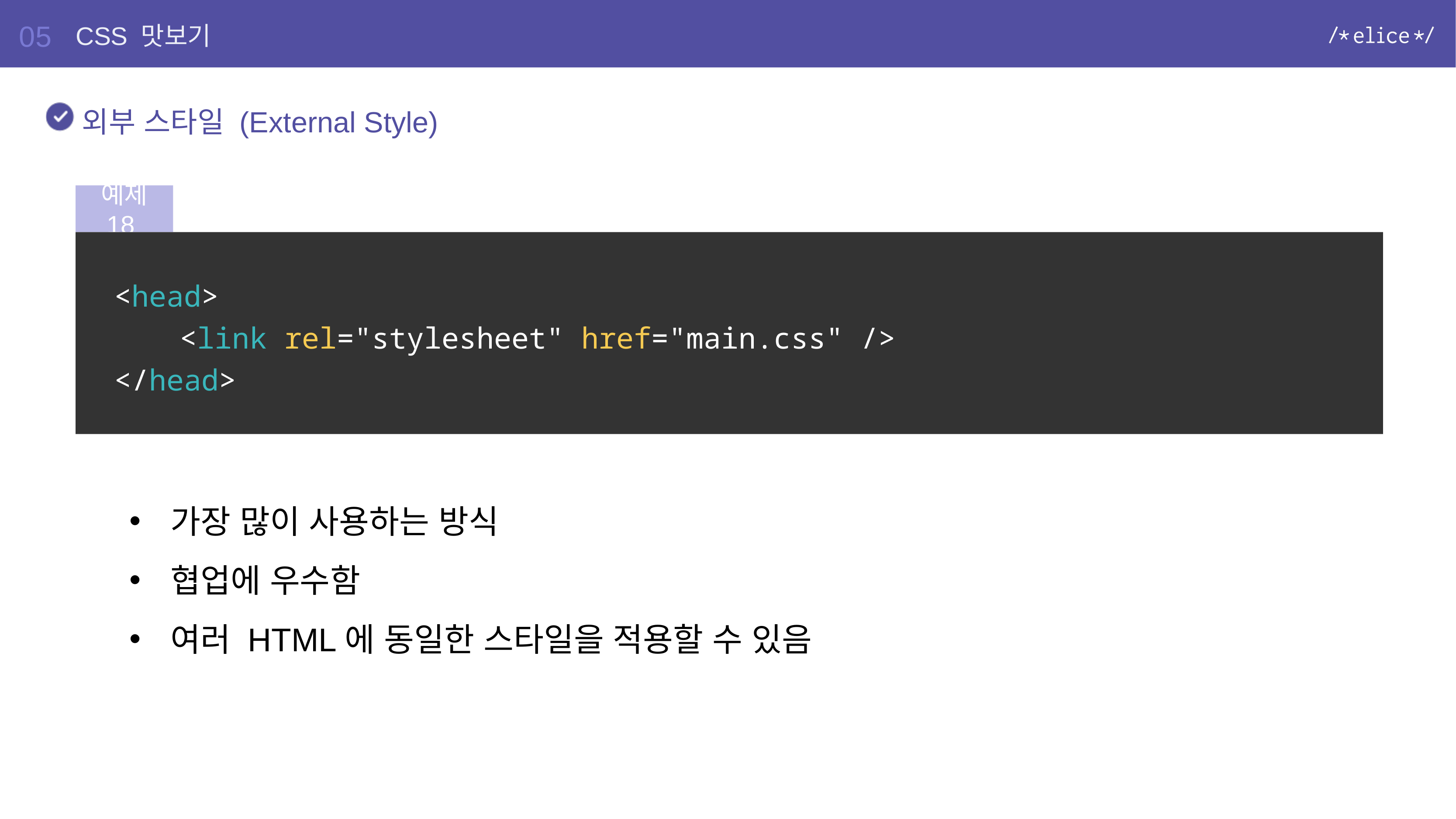

05
CSS 맛보기
외부 스타일 (External Style)
예제 18
<head>
	<link rel="stylesheet" href="main.css" />
</head>
가장 많이 사용하는 방식
협업에 우수함
여러 HTML에 동일한 스타일을 적용할 수 있음